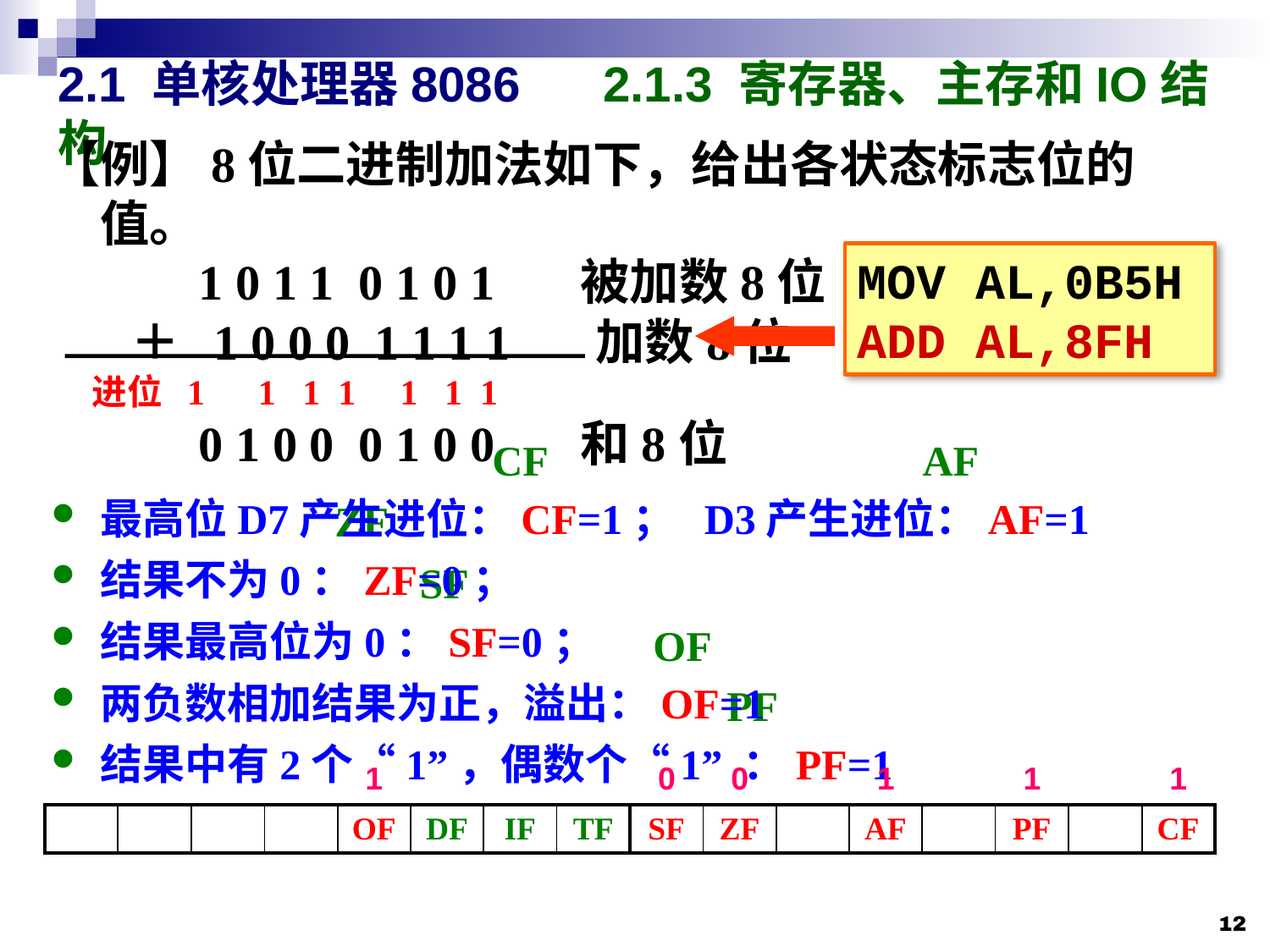

# 2.1 单核处理器8086      2.1.3 寄存器、主存和IO结构
【例】8位二进制加法如下，给出各状态标志位的值。
            1 0 1 1  0 1 0 1      被加数8位
      ＋  1 0 0 0  1 1 1 1      加数8位
    进位  1      1   1  1     1   1  1
            0 1 0 0  0 1 0 0      和8位
最高位D7产生进位：CF=1；  D3产生进位：AF=1
结果不为0：ZF=0；
结果最高位为0：SF=0；
两负数相加结果为正，溢出：OF=1
结果中有2个“1”，偶数个“1” ：PF=1
MOV AL,0B5H
ADD AL,8FH

CF
AF
ZF
SF
OF
PF
|  |  |  |  | 1 |  |  |  | 0 | 0 |  | 1 |  | 1 |  | 1 |
| --- | --- | --- | --- | --- | --- | --- | --- | --- | --- | --- | --- | --- | --- | --- | --- |
|  |  |  |  | OF | DF | IF | TF | SF | ZF |  | AF |  | PF |  | CF |
| --- | --- | --- | --- | --- | --- | --- | --- | --- | --- | --- | --- | --- | --- | --- | --- |
12